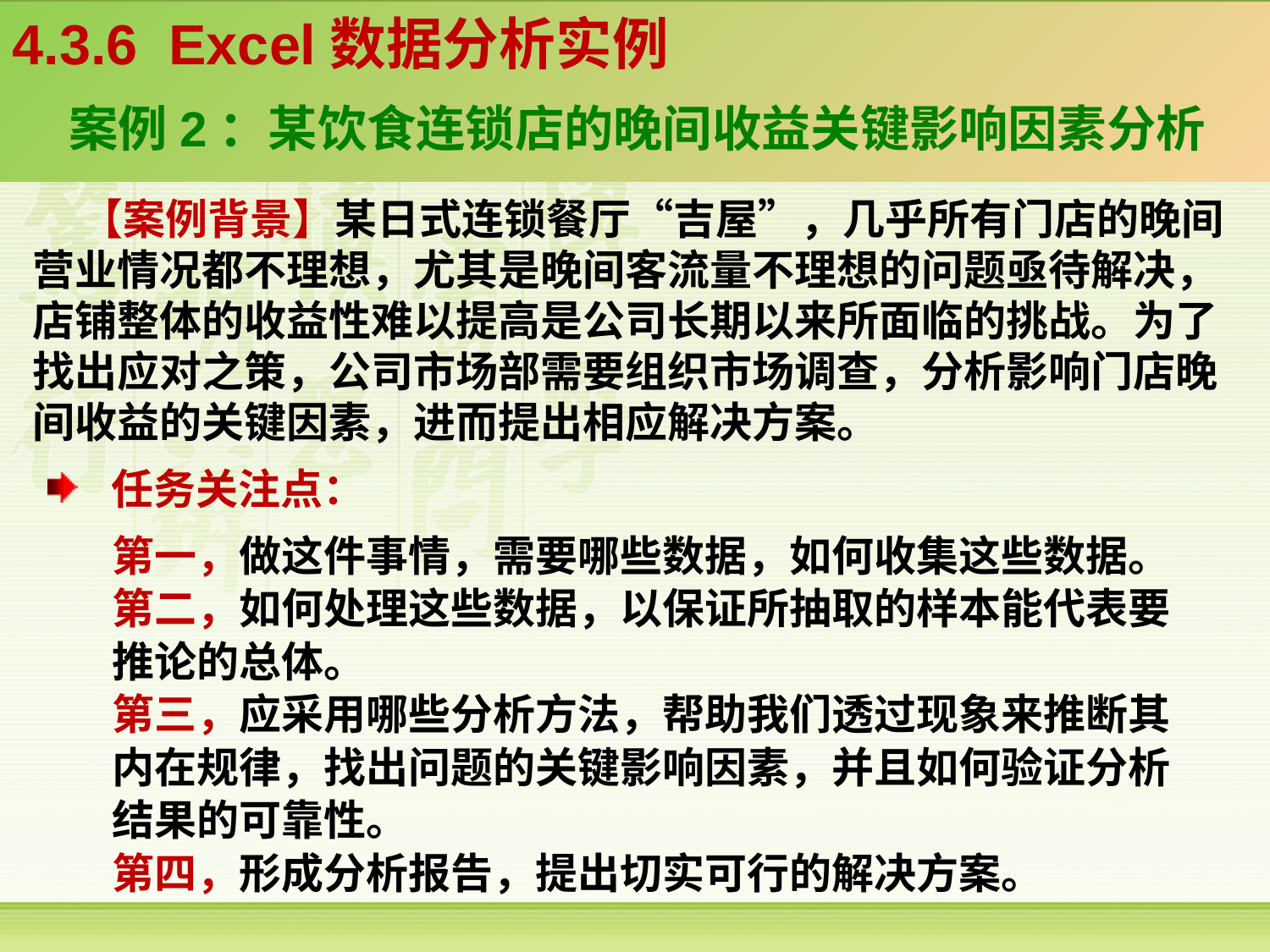

4.3.6  Excel数据分析实例
    案例2：某饮食连锁店的晚间收益关键影响因素分析

    【案例背景】某日式连锁餐厅“吉屋”，几乎所有门店的晚间营业情况都不理想，尤其是晚间客流量不理想的问题亟待解决，店铺整体的收益性难以提高是公司长期以来所面临的挑战。为了找出应对之策，公司市场部需要组织市场调查，分析影响门店晚间收益的关键因素，进而提出相应解决方案。
任务关注点：
第一，做这件事情，需要哪些数据，如何收集这些数据。
第二，如何处理这些数据，以保证所抽取的样本能代表要推论的总体。
第三，应采用哪些分析方法，帮助我们透过现象来推断其内在规律，找出问题的关键影响因素，并且如何验证分析结果的可靠性。
第四，形成分析报告，提出切实可行的解决方案。

123